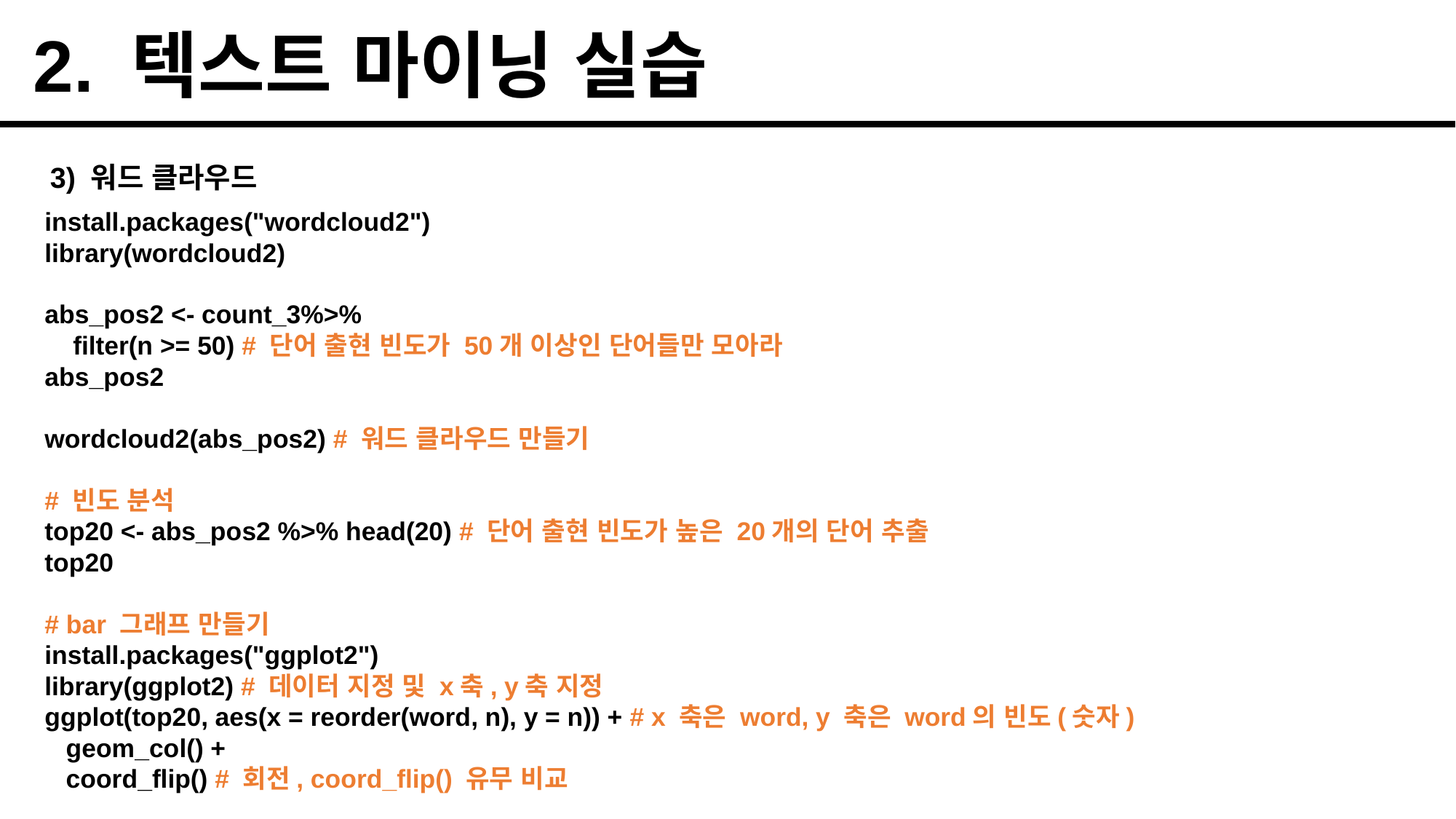

2. 텍스트 마이닝 실습
3) 워드 클라우드
install.packages("wordcloud2")
library(wordcloud2)

abs_pos2 <- count_3%>%
    filter(n >= 50) # 단어 출현 빈도가 50개 이상인 단어들만 모아라
abs_pos2

wordcloud2(abs_pos2) # 워드 클라우드 만들기

# 빈도 분석
top20 <- abs_pos2 %>% head(20) # 단어 출현 빈도가 높은 20개의 단어 추출
top20

# bar 그래프 만들기
install.packages("ggplot2")
library(ggplot2) # 데이터 지정 및 x축, y축 지정
ggplot(top20, aes(x = reorder(word, n), y = n)) + # x 축은 word, y 축은 word의 빈도(숫자)
   geom_col() +
   coord_flip() # 회전, coord_flip() 유무 비교